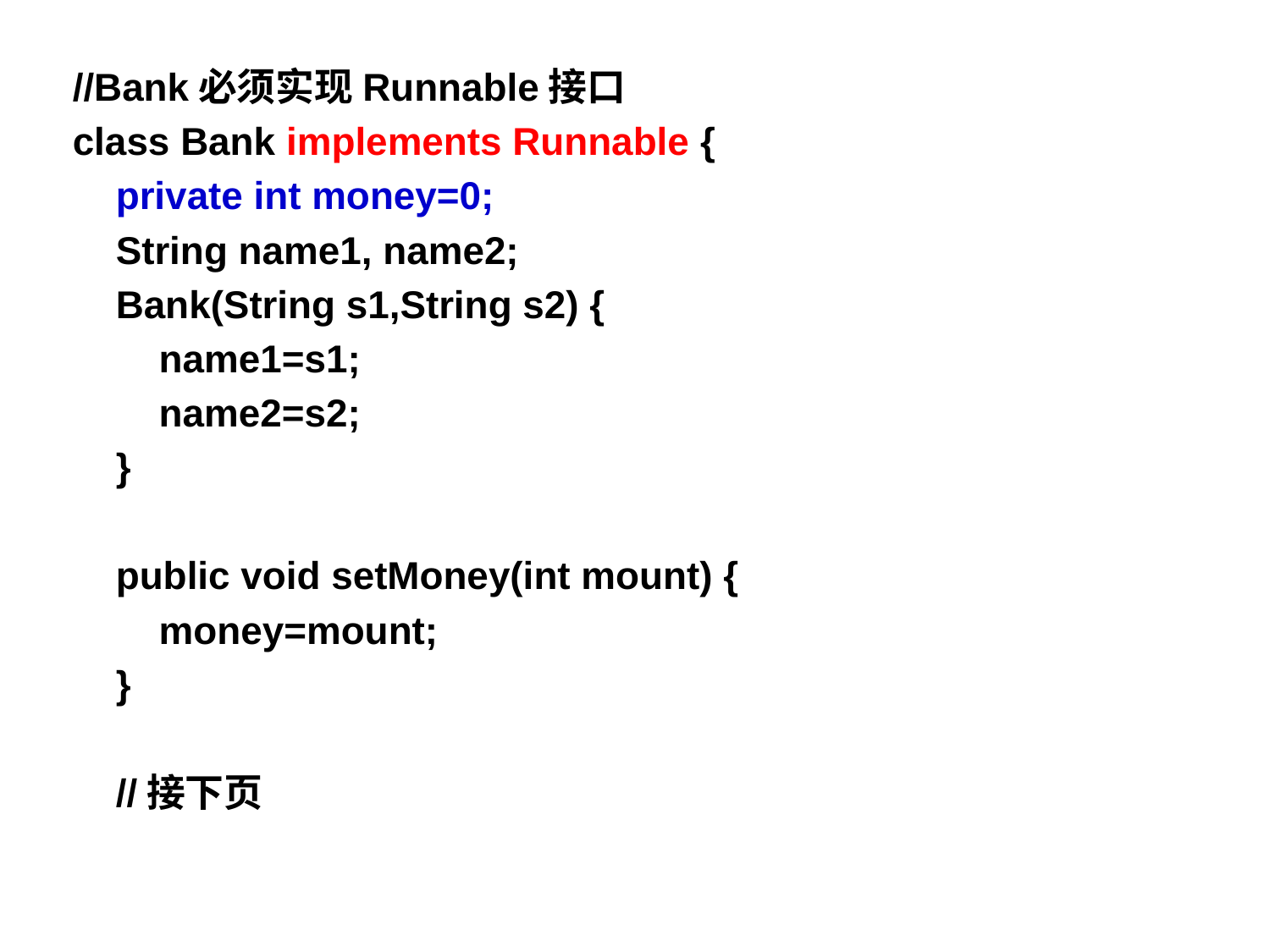

//Bank必须实现Runnable接口
class Bank implements Runnable {
    private int money=0;
    String name1, name2;
    Bank(String s1,String s2) {
        name1=s1;
        name2=s2;
    }

    public void setMoney(int mount) {
        money=mount;
    }

    //接下页